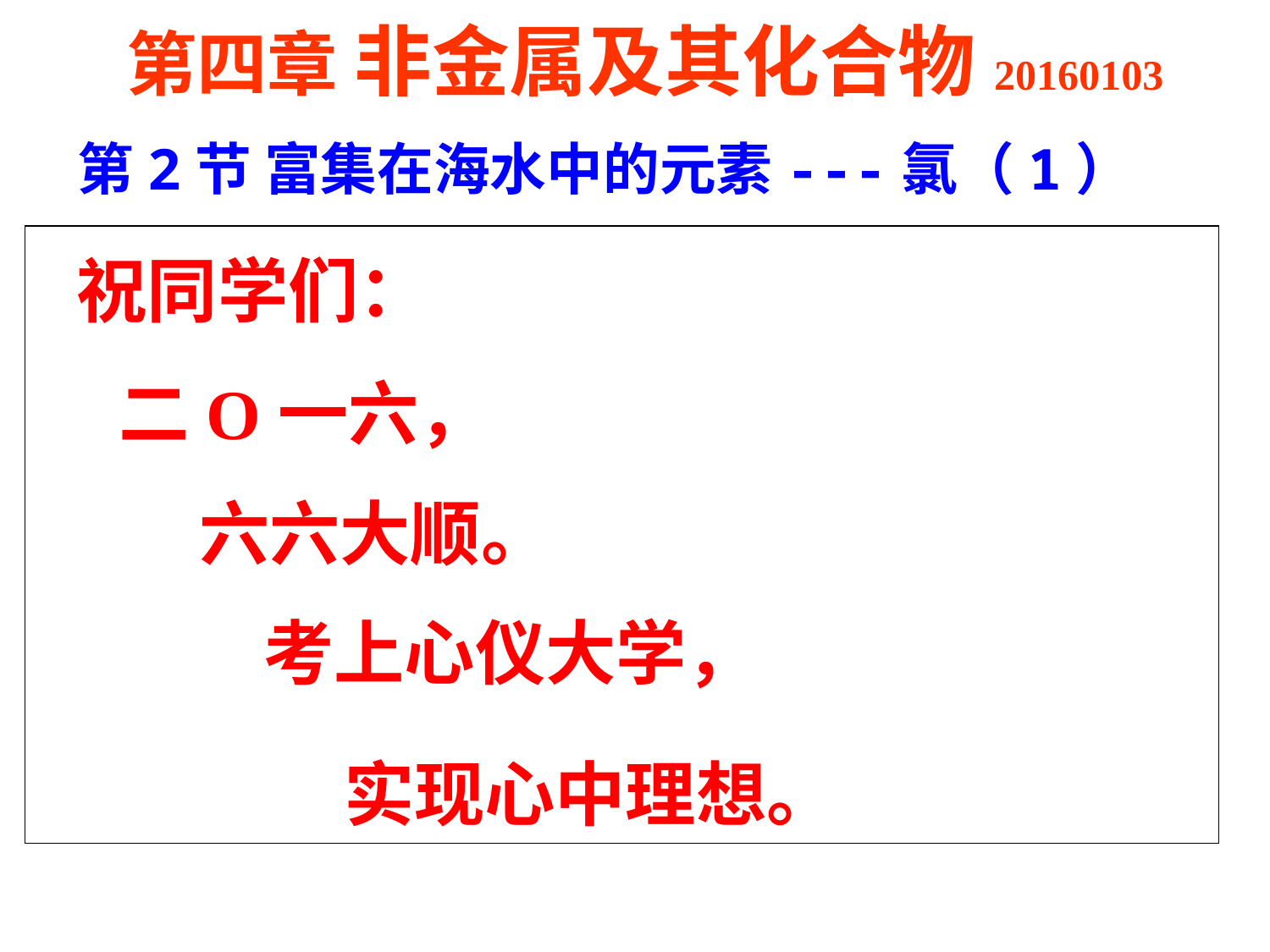

第四章 非金属及其化合物20160103
第2节 富集在海水中的元素---氯（1）
 祝同学们：
    二O一六，
         六六大顺。
             考上心仪大学，
                  实现心中理想。